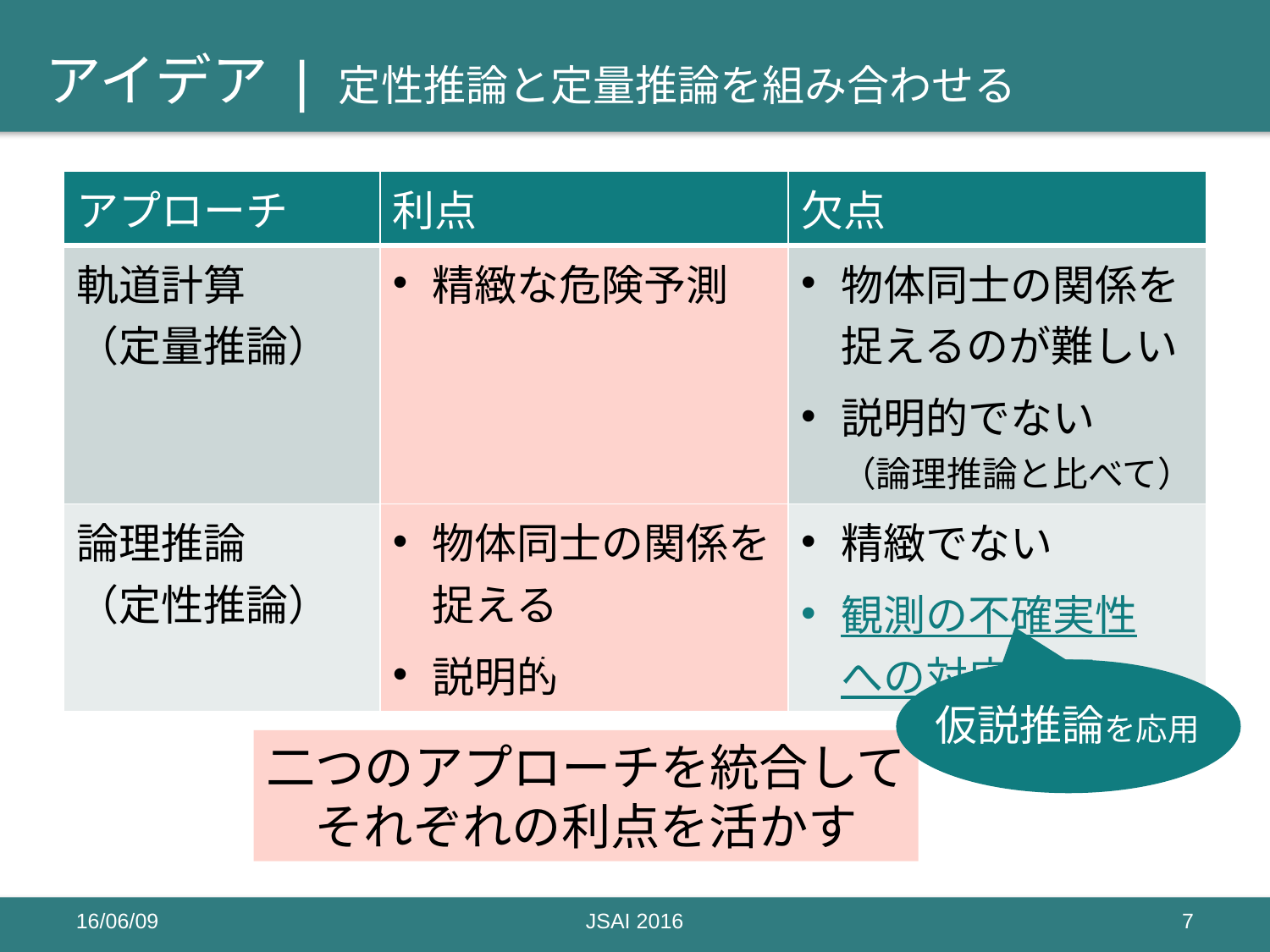

# アイデア | 定性推論と定量推論を組み合わせる
| アプローチ | 利点 | 欠点 |
| --- | --- | --- |
| 軌道計算 （定量推論） | 精緻な危険予測 | 物体同士の関係を捉えるのが難しい 説明的でない （論理推論と比べて） |
| 論理推論 （定性推論） | 物体同士の関係を捉える 説明的 | 精緻でない 観測の不確実性 への対応不可 |

仮説推論を応用
二つのアプローチを統合して
それぞれの利点を活かす
16/06/09
JSAI 2016
7